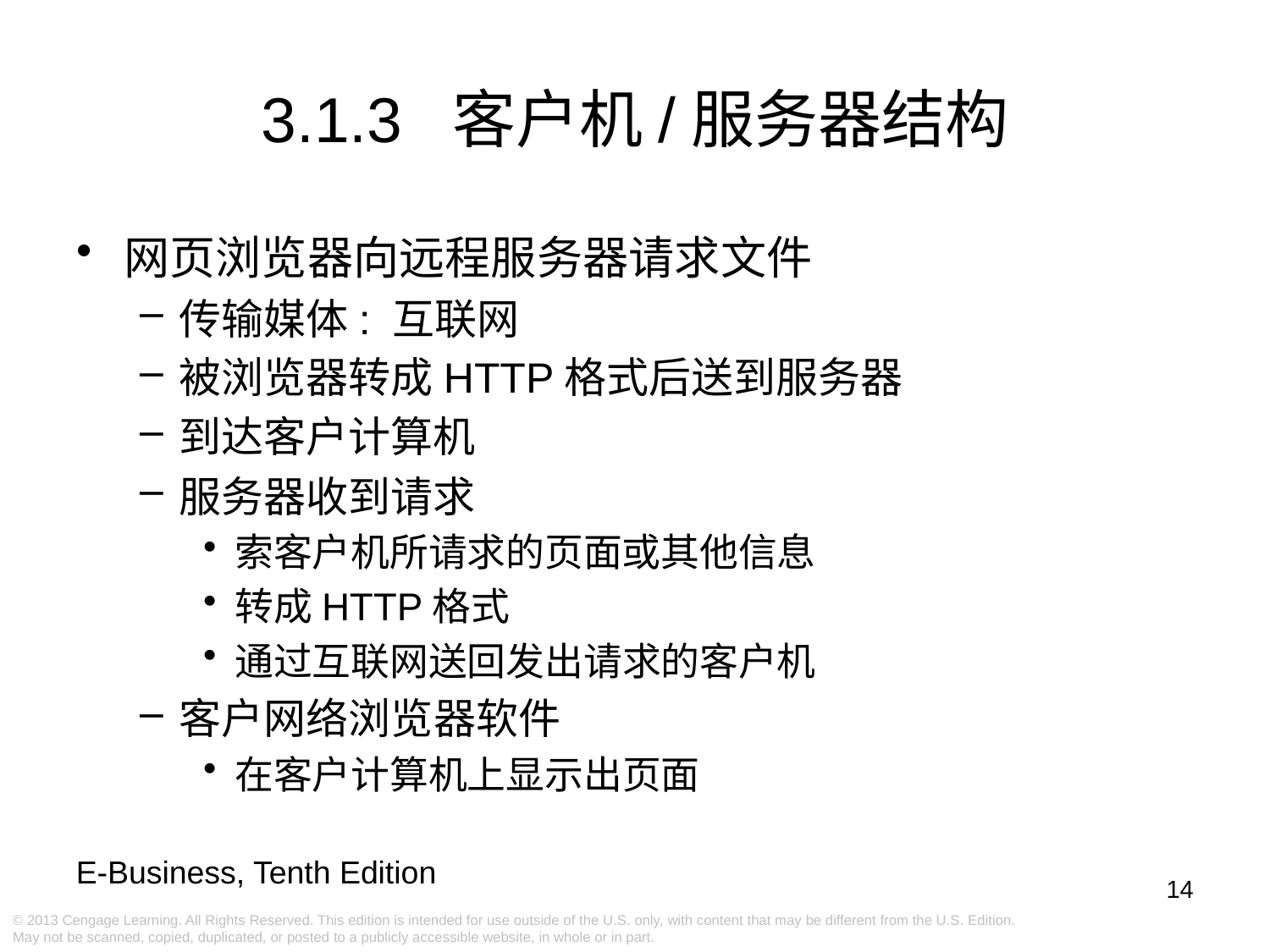

3.1.3  客户机/服务器结构
网页浏览器向远程服务器请求文件
传输媒体: 互联网
被浏览器转成HTTP格式后送到服务器
到达客户计算机
服务器收到请求
索客户机所请求的页面或其他信息
转成HTTP格式
通过互联网送回发出请求的客户机
客户网络浏览器软件
在客户计算机上显示出页面
14